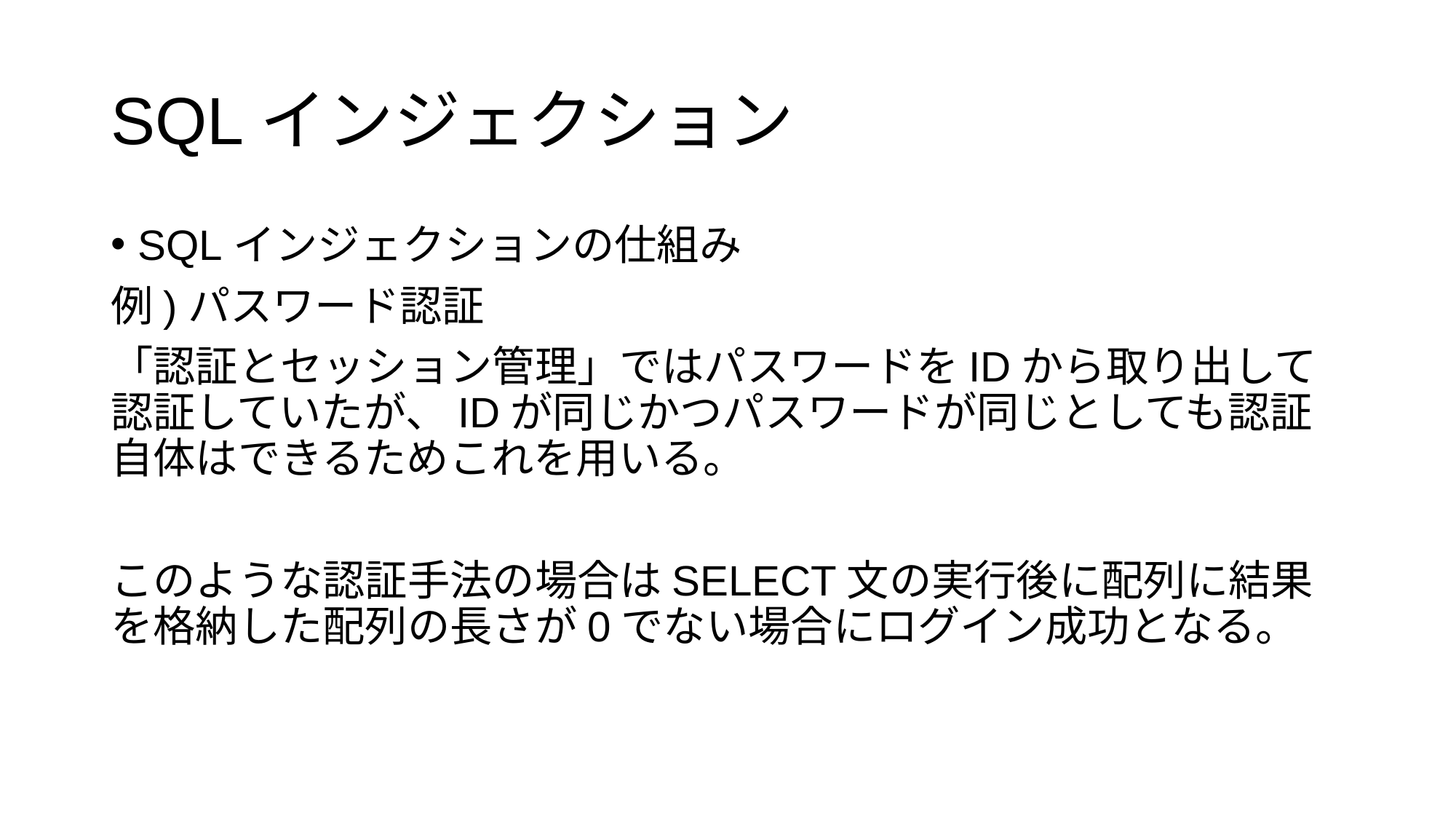

# SQLインジェクション
SQLインジェクションの仕組み
例)パスワード認証
「認証とセッション管理」ではパスワードをIDから取り出して認証していたが、IDが同じかつパスワードが同じとしても認証自体はできるためこれを用いる。

このような認証手法の場合はSELECT文の実行後に配列に結果を格納した配列の長さが0でない場合にログイン成功となる。